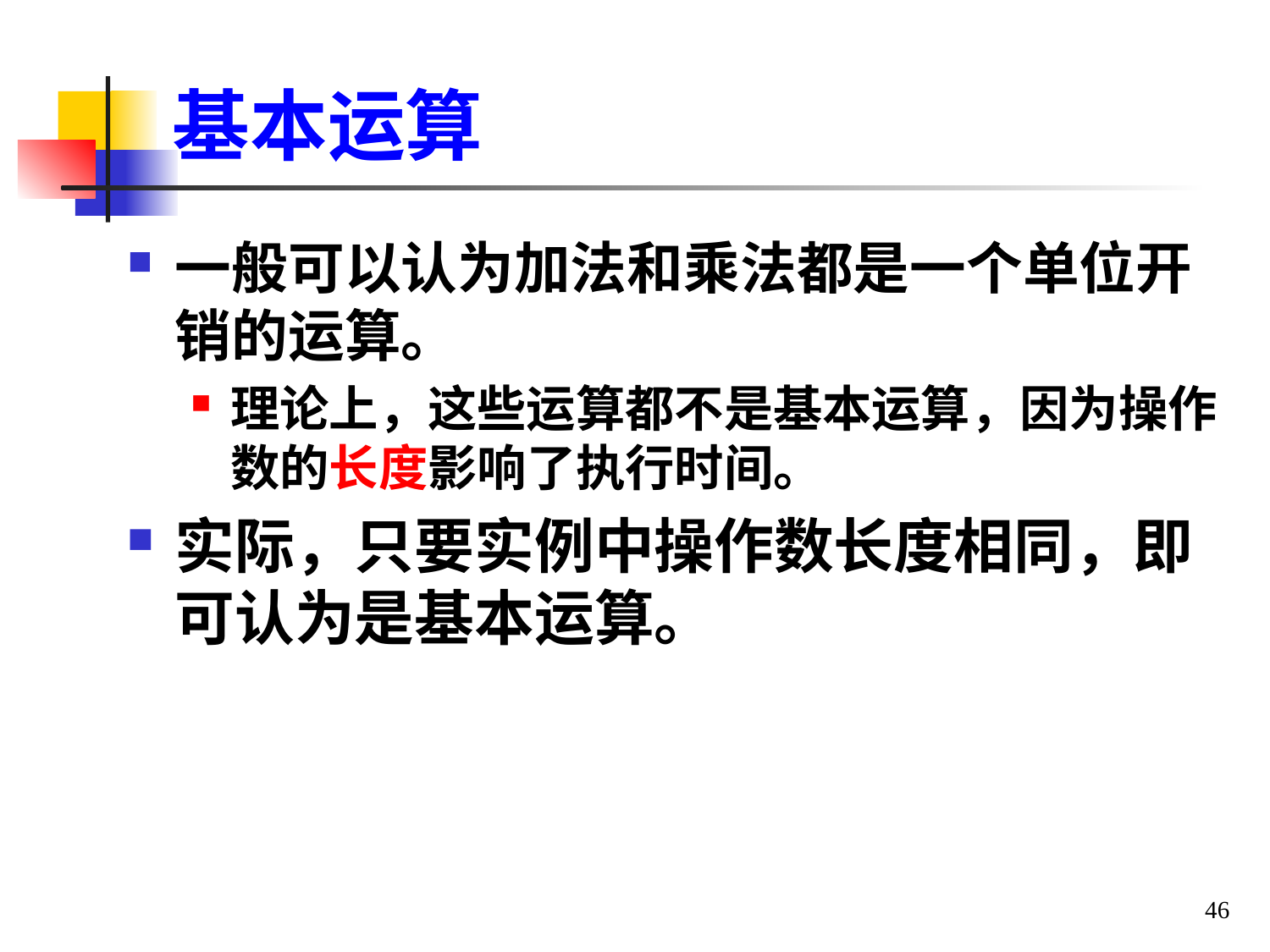

# 基本运算
一般可以认为加法和乘法都是一个单位开销的运算。
理论上，这些运算都不是基本运算，因为操作数的长度影响了执行时间。
实际，只要实例中操作数长度相同，即可认为是基本运算。
46